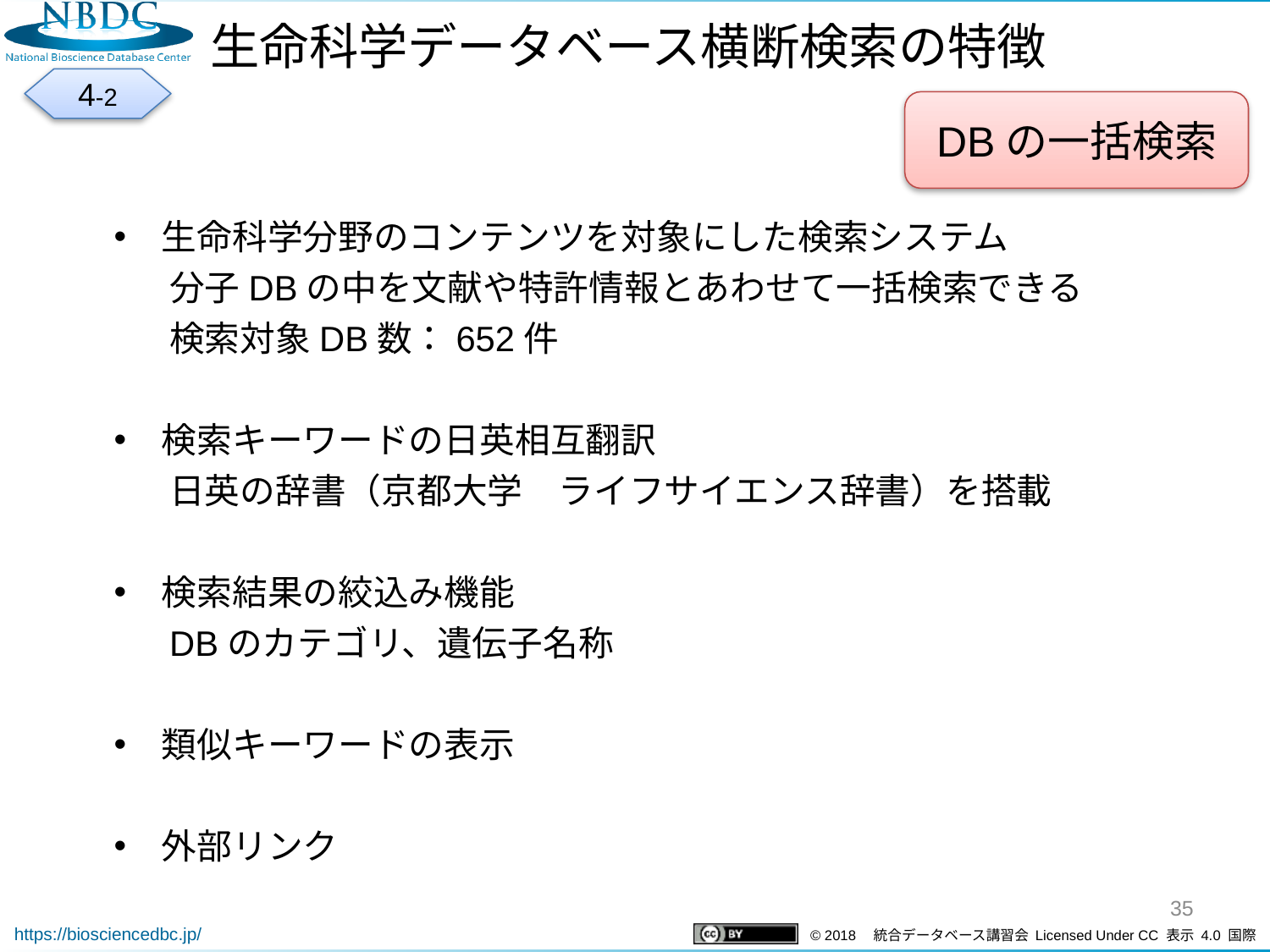

生命科学データベース横断検索の特徴
4-2
DBの一括検索
生命科学分野のコンテンツを対象にした検索システム
分子DBの中を文献や特許情報とあわせて一括検索できる
検索対象DB数：652件

検索キーワードの日英相互翻訳
日英の辞書（京都大学　ライフサイエンス辞書）を搭載

検索結果の絞込み機能
DBのカテゴリ、遺伝子名称

類似キーワードの表示

外部リンク
35